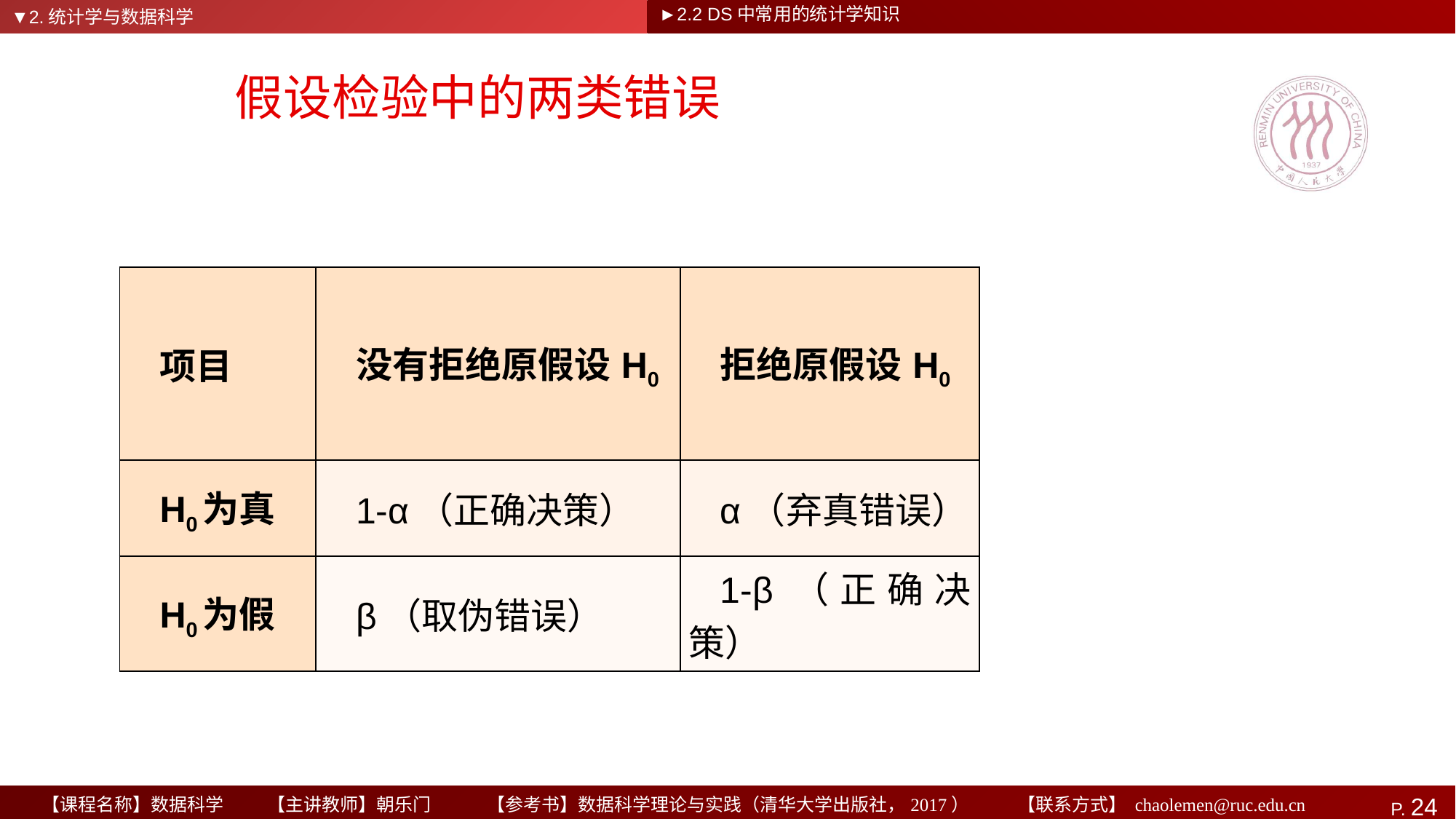

▼2.统计学与数据科学
►2.2 DS中常用的统计学知识
# 假设检验中的两类错误

| 项目 | 没有拒绝原假设H0 | 拒绝原假设H0 |
| --- | --- | --- |
| H0为真 | 1-α（正确决策） | α（弃真错误） |
| H0为假 | β（取伪错误） | 1-β（正确决策） |